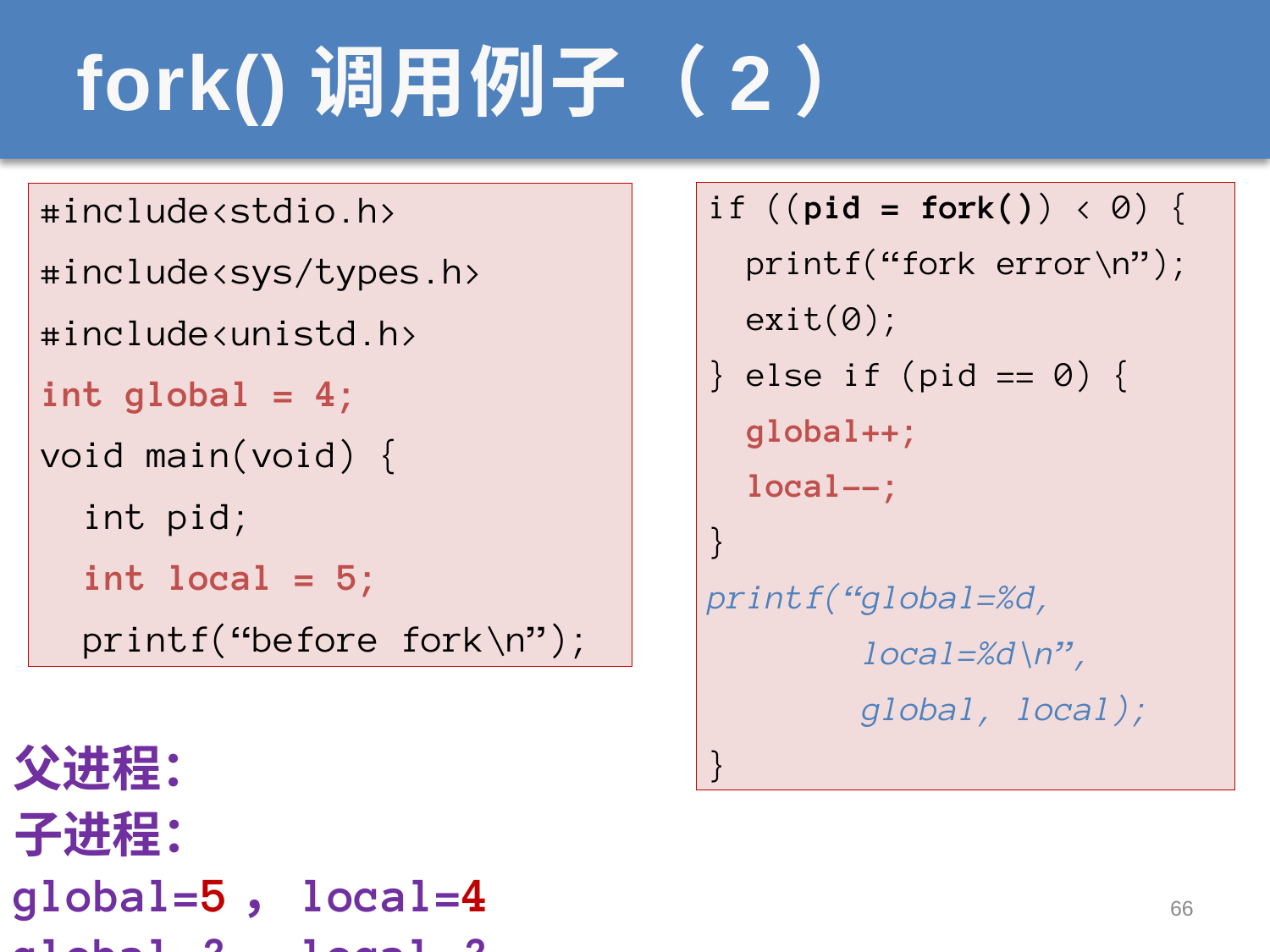

# fork()调用例子（2）
if ((pid = fork()) < 0) {
  printf(“fork error\n”);
  exit(0);
} else if (pid == 0) {
  global++;
  local--;
}
printf(“global=%d,
        local=%d\n”,
        global, local);
}
#include<stdio.h>
#include<sys/types.h>
#include<unistd.h>
int global = 4;
void main(void) {
  int pid;
  int local = 5;
  printf(“before fork\n”);

父进程：global=4，local=5
父进程：global=?，local=?
子进程：global=?，local=?
子进程：global=5，local=4
2019/12/28
66